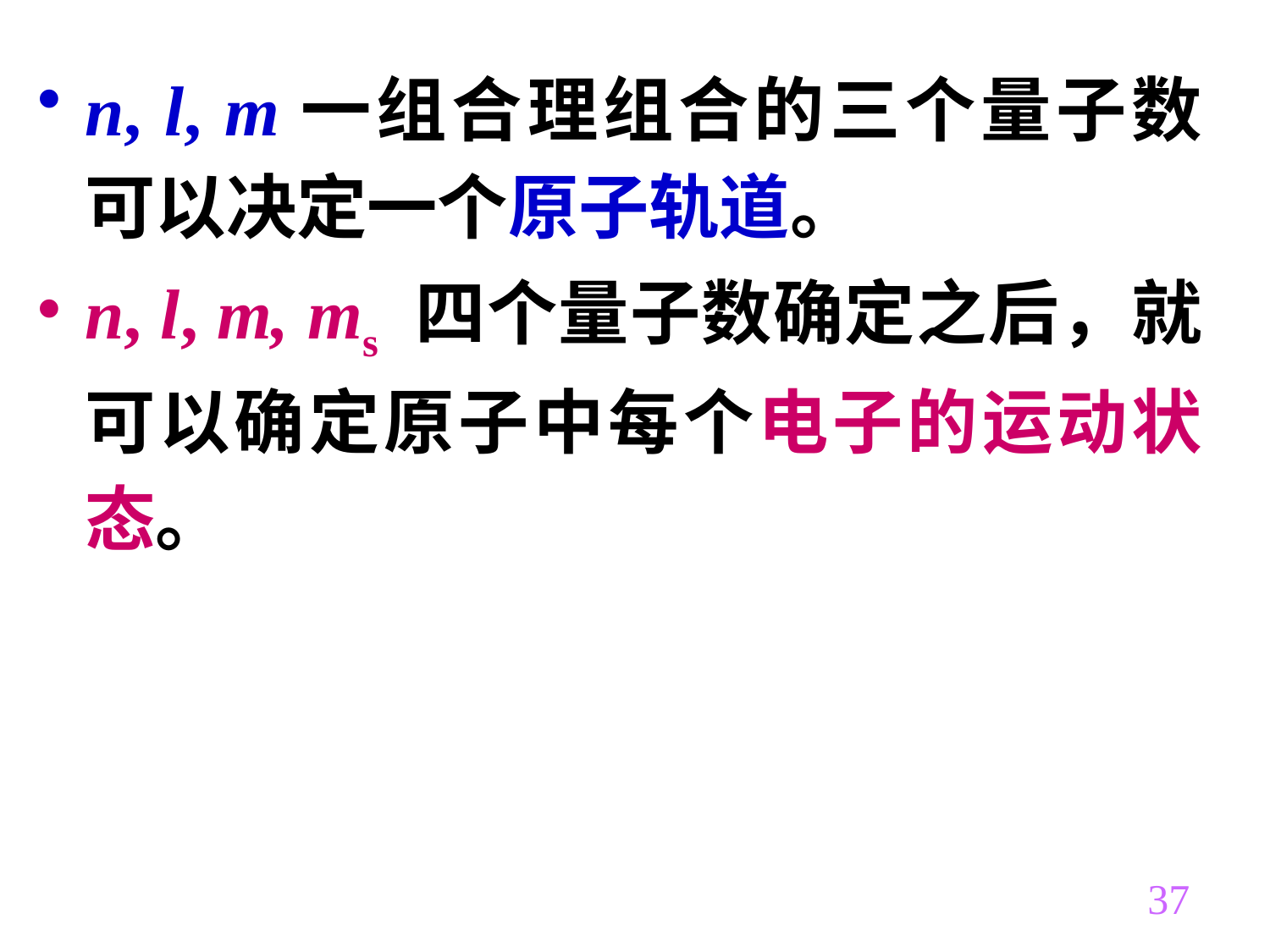

n, l, m一组合理组合的三个量子数可以决定一个原子轨道。
n, l, m, ms 四个量子数确定之后，就可以确定原子中每个电子的运动状态。